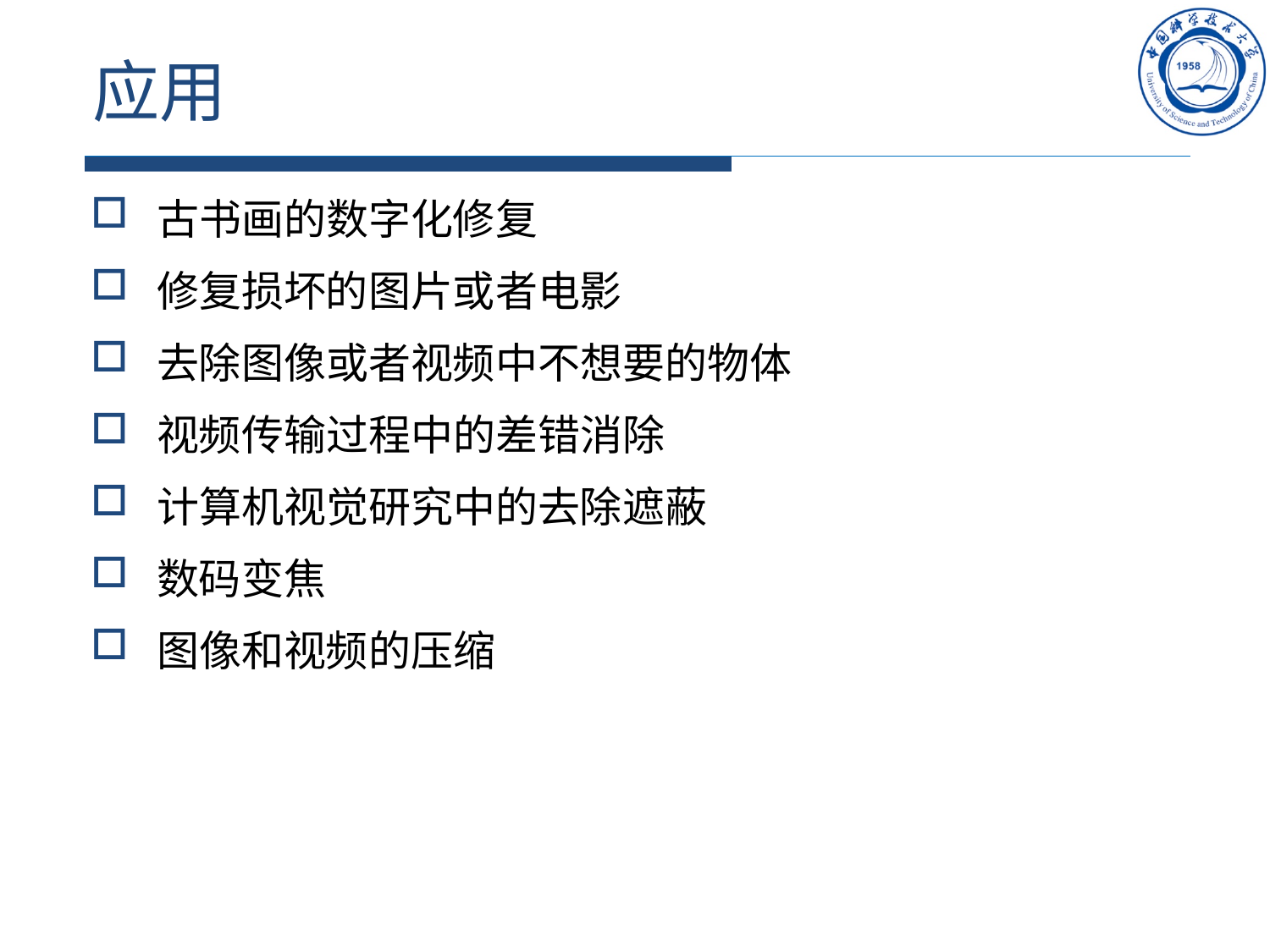

# 应用
古书画的数字化修复
修复损坏的图片或者电影
去除图像或者视频中不想要的物体
视频传输过程中的差错消除
计算机视觉研究中的去除遮蔽
数码变焦
图像和视频的压缩